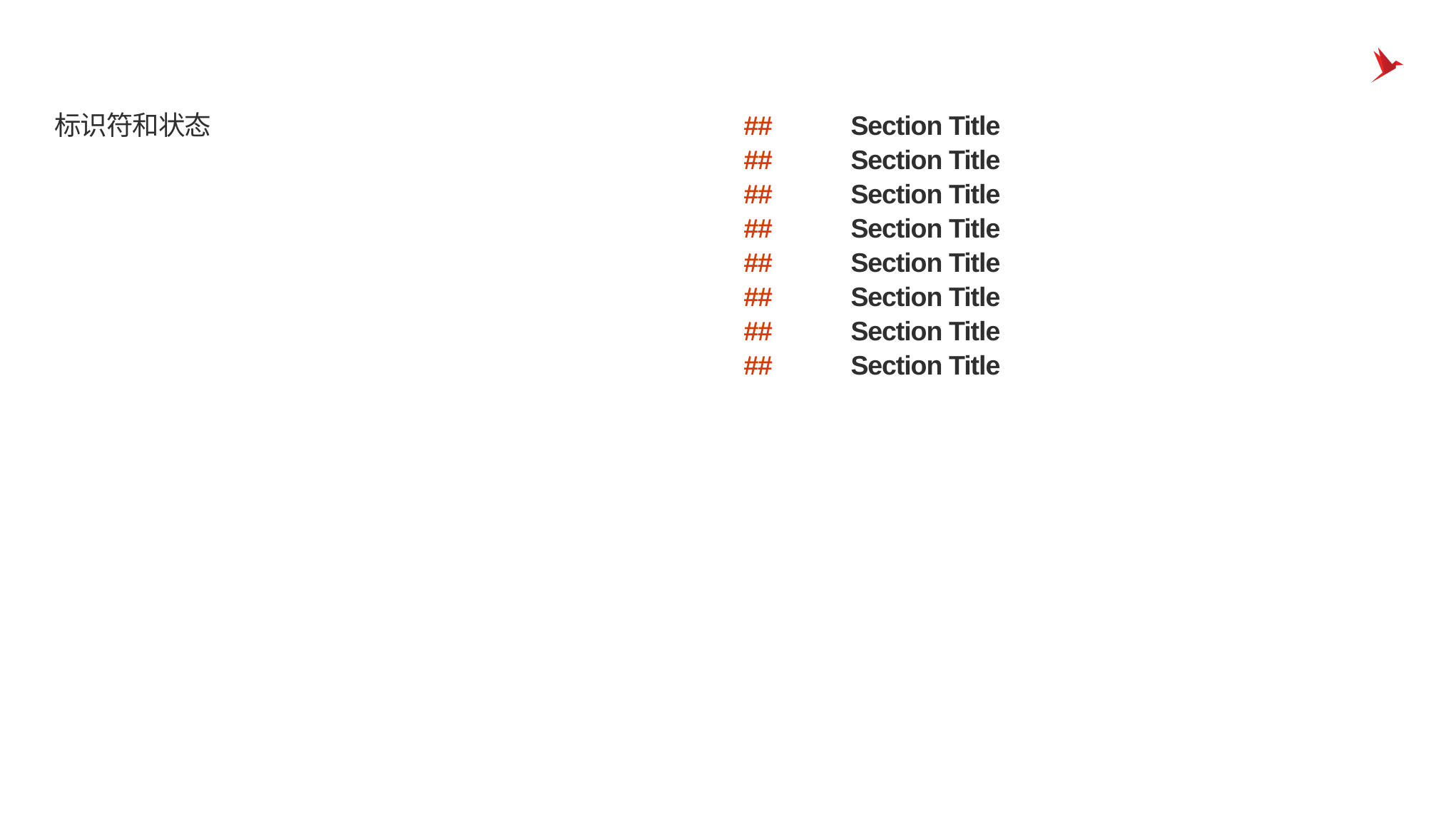

# 标识符和状态
##	Section Title
##	Section Title
##	Section Title
##	Section Title
##	Section Title
##	Section Title
##	Section Title
##	Section Title